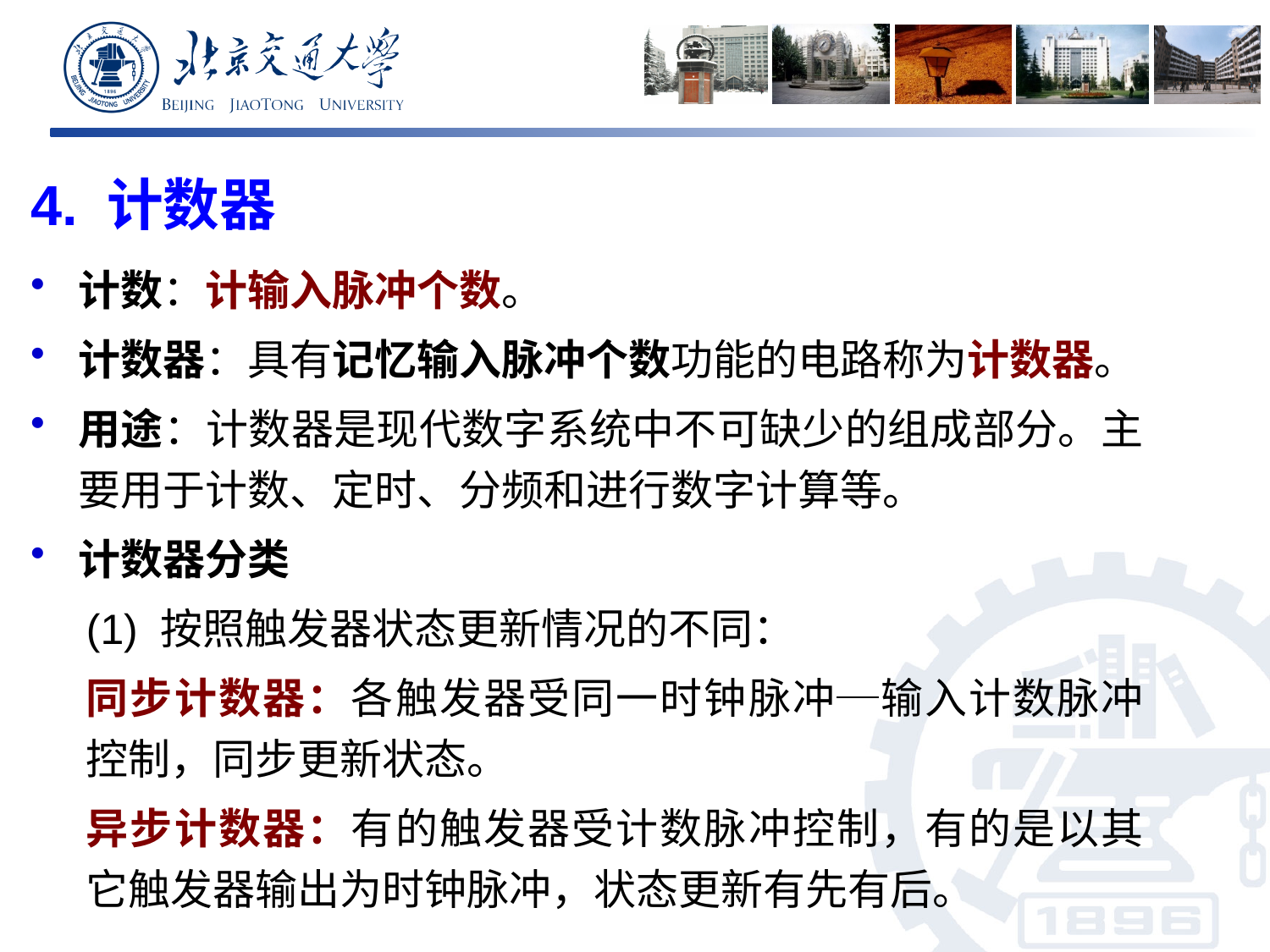

4. 计数器
计数：计输入脉冲个数。
计数器：具有记忆输入脉冲个数功能的电路称为计数器。
用途：计数器是现代数字系统中不可缺少的组成部分。主要用于计数、定时、分频和进行数字计算等。
计数器分类
(1) 按照触发器状态更新情况的不同：
同步计数器：各触发器受同一时钟脉冲─输入计数脉冲控制，同步更新状态。
异步计数器：有的触发器受计数脉冲控制，有的是以其它触发器输出为时钟脉冲，状态更新有先有后。